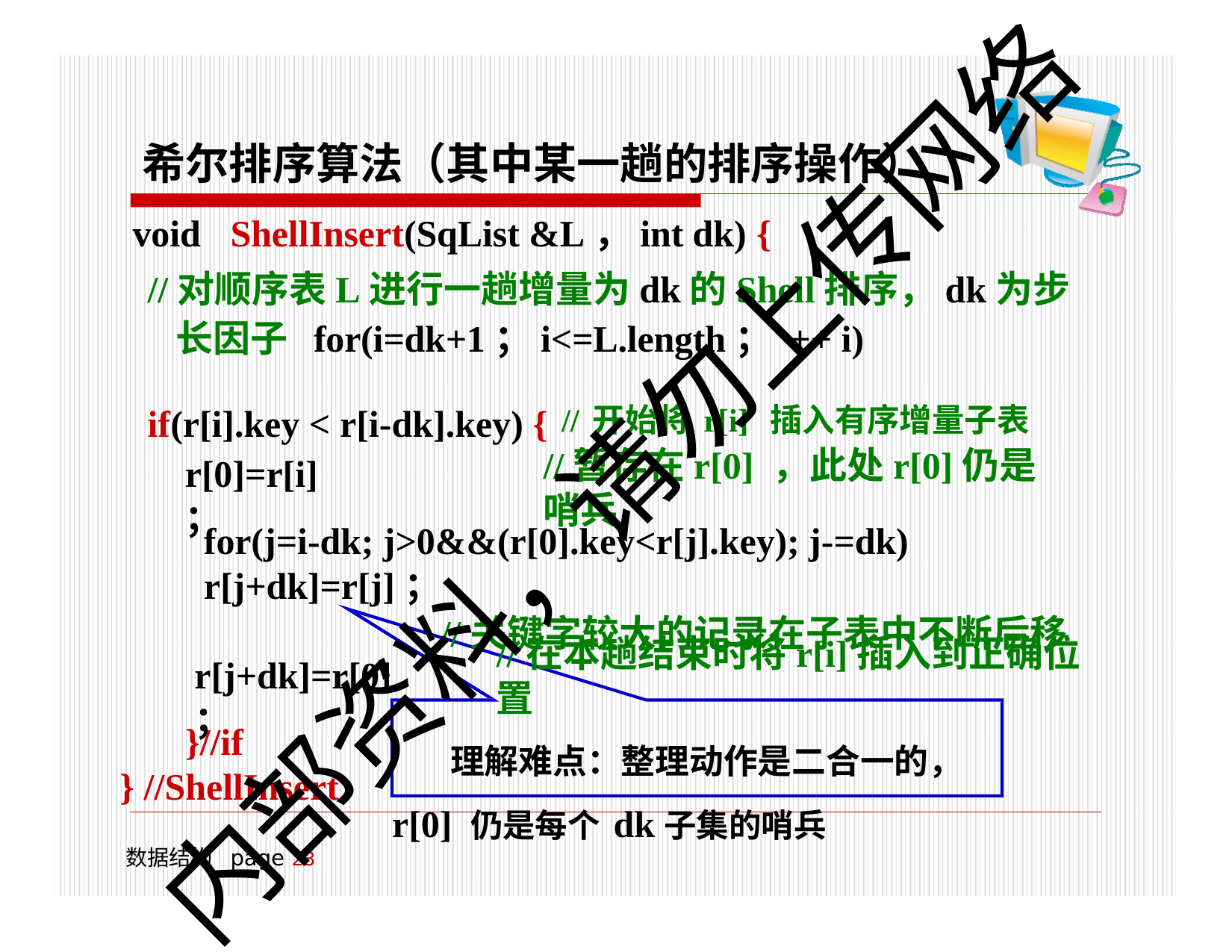

# 希尔排序算法（其中某一趟的排序操作）

void	ShellInsert(SqList &L，int dk) {
//对顺序表L进行一趟增量为dk的Shell排序，dk为步长因子  for(i=dk+1；i<=L.length； ++ i)
if(r[i].key < r[i-dk].key) { //开始将r[i] 插入有序增量子表
内部资料，请勿上传网络
//暂存在r[0] ，此处r[0]仍是哨兵
r[0]=r[i]；
for(j=i-dk; j>0&&(r[0].key<r[j].key); j-=dk) r[j+dk]=r[j]；
//关键字较大的记录在子表中不断后移

//在本趟结束时将r[i]插入到正确位置
理解难点：整理动作是二合一的，
r[0] 仍是每个dk子集的哨兵
r[j+dk]=r[0]；
}//if
} //ShellInsert

数据结构	page 23